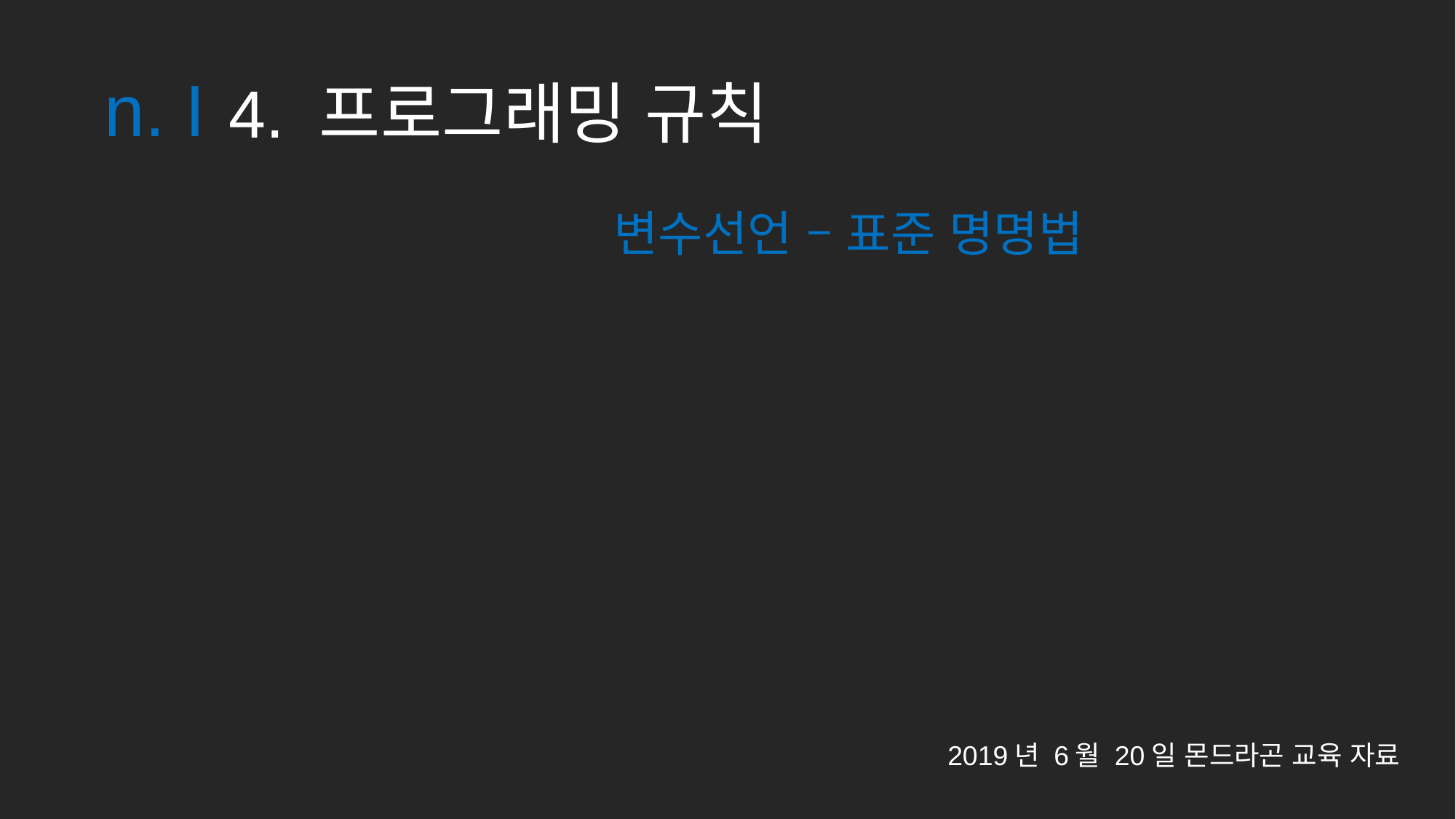

n. I
4. 프로그래밍 규칙
변수선언 – 표준 명명법
2019년 6월 20일 몬드라곤 교육 자료